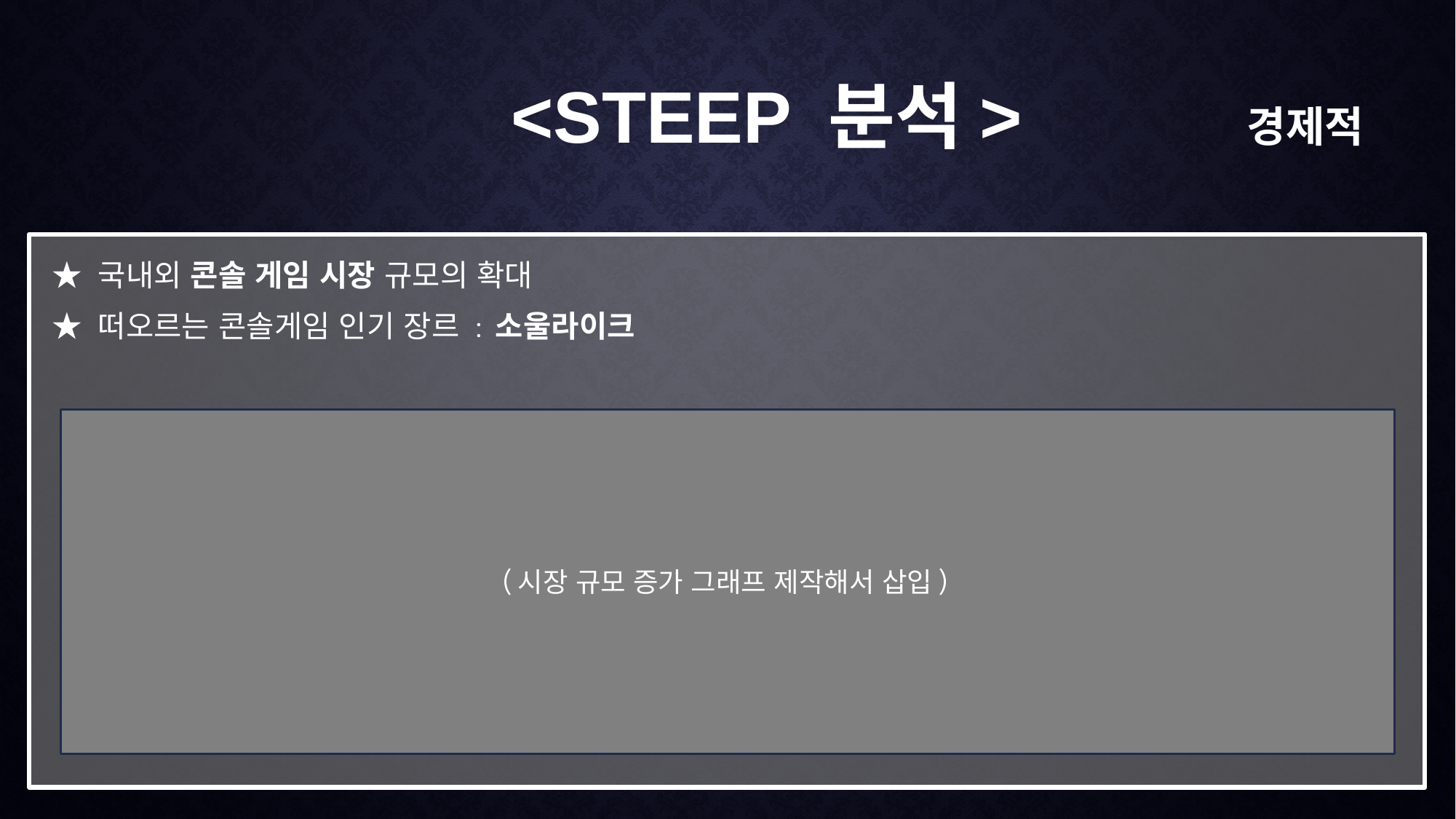

<STEEP 분석>
경제적
★ 국내외 콘솔 게임 시장 규모의 확대
★ 떠오르는 콘솔게임 인기 장르 : 소울라이크

(시장 규모 증가 그래프 제작해서 삽입)